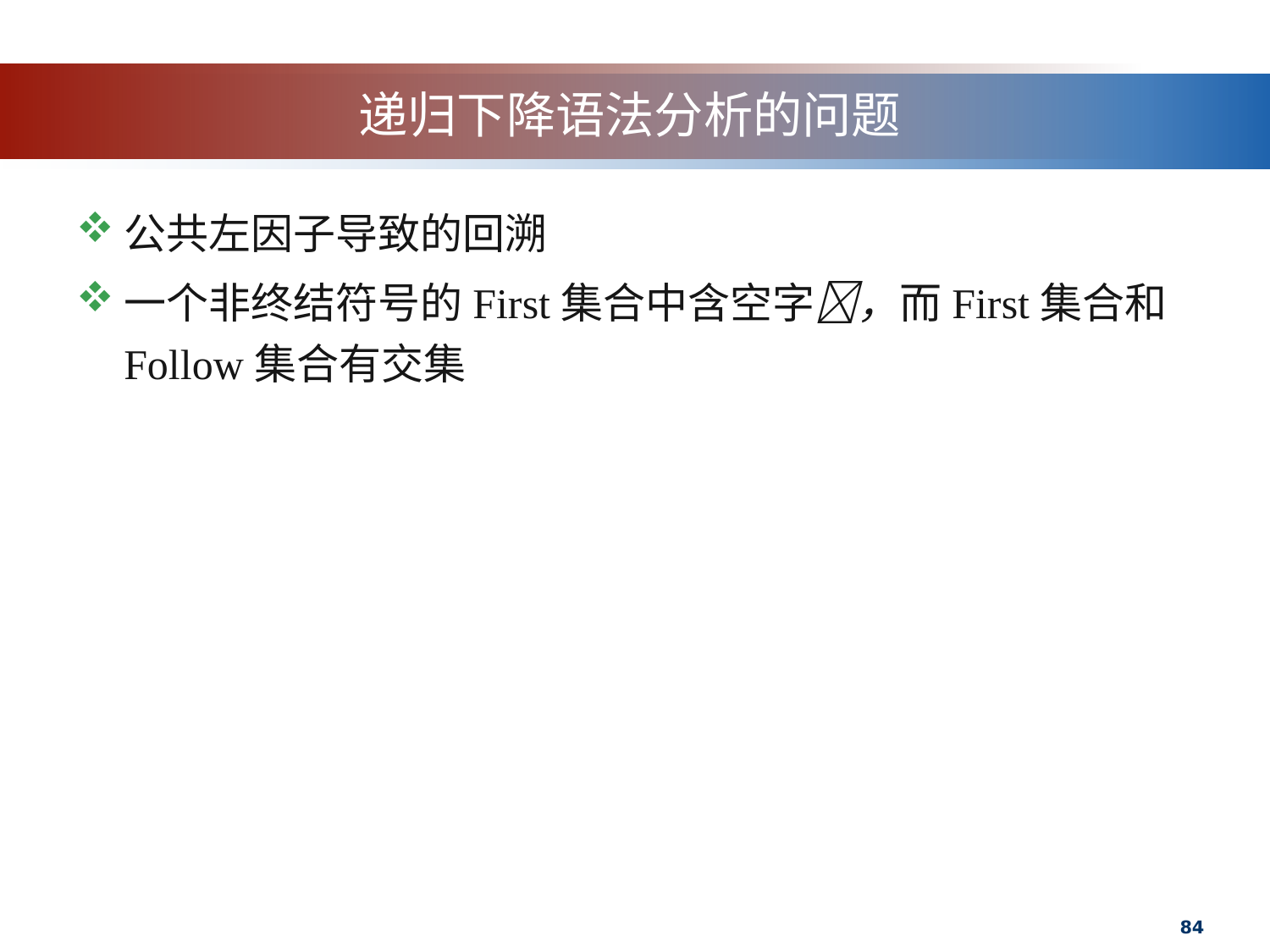

# 递归下降语法分析的问题
公共左因子导致的回溯
一个非终结符号的First集合中含空字ε，而First集合和Follow集合有交集
84